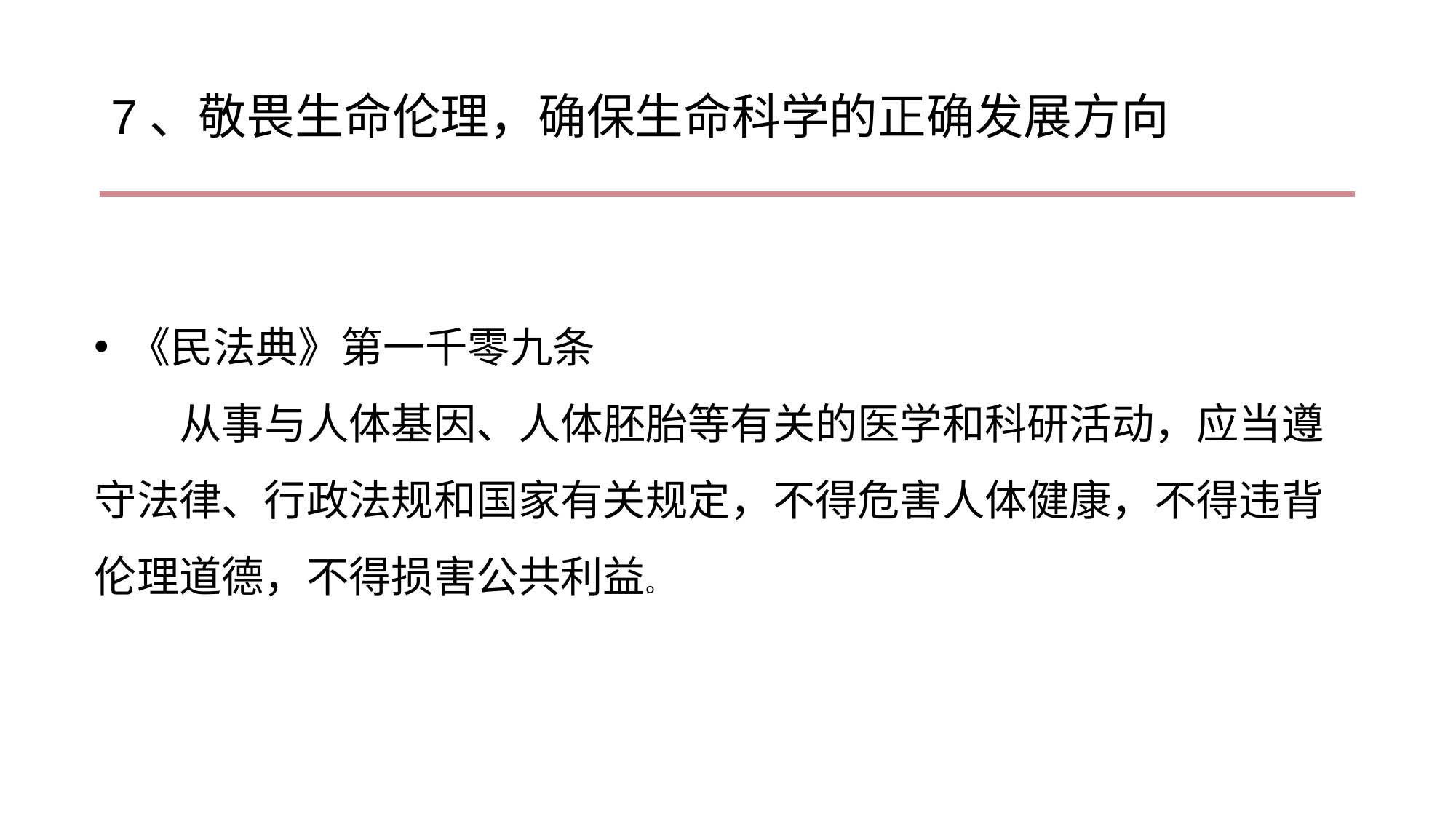

# 7、敬畏生命伦理，确保生命科学的正确发展方向

《民法典》第一千零九条
从事与人体基因、人体胚胎等有关的医学和科研活动，应当遵守法律、行政法规和国家有关规定，不得危害人体健康，不得违背伦理道德，不得损害公共利益。